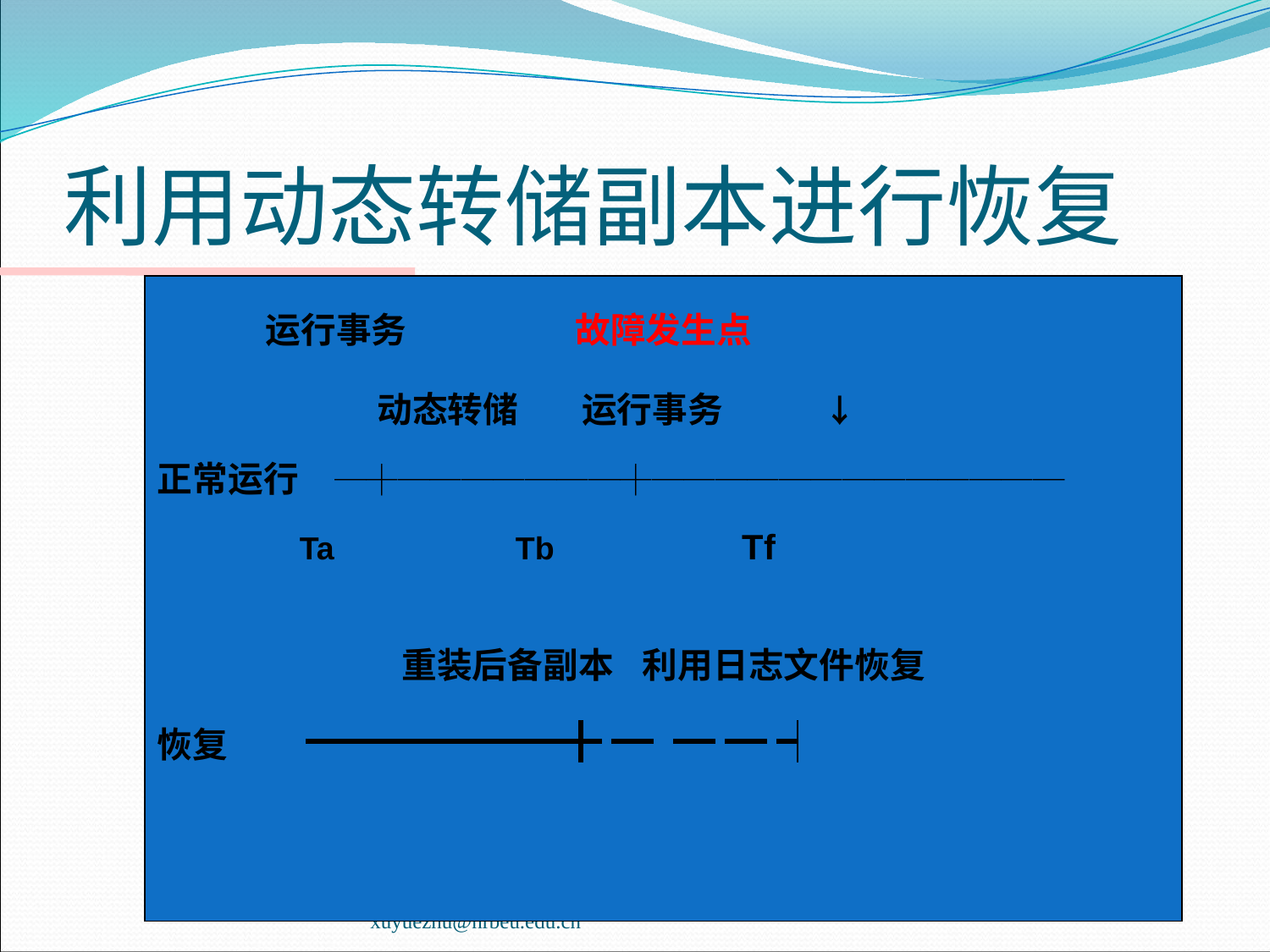

# 利用动态转储副本进行恢复

                运行事务                                         故障发生点
                      动态转储          运行事务              ↓
正常运行     ─┼───────┼─────────────
                Ta        　　　Tb                    Tf

重装后备副本    利用日志文件恢复
恢复           ━━━━━━╋ ━  ━ ━ ┥

xuyuezhu@hrbeu.edu.cn

932